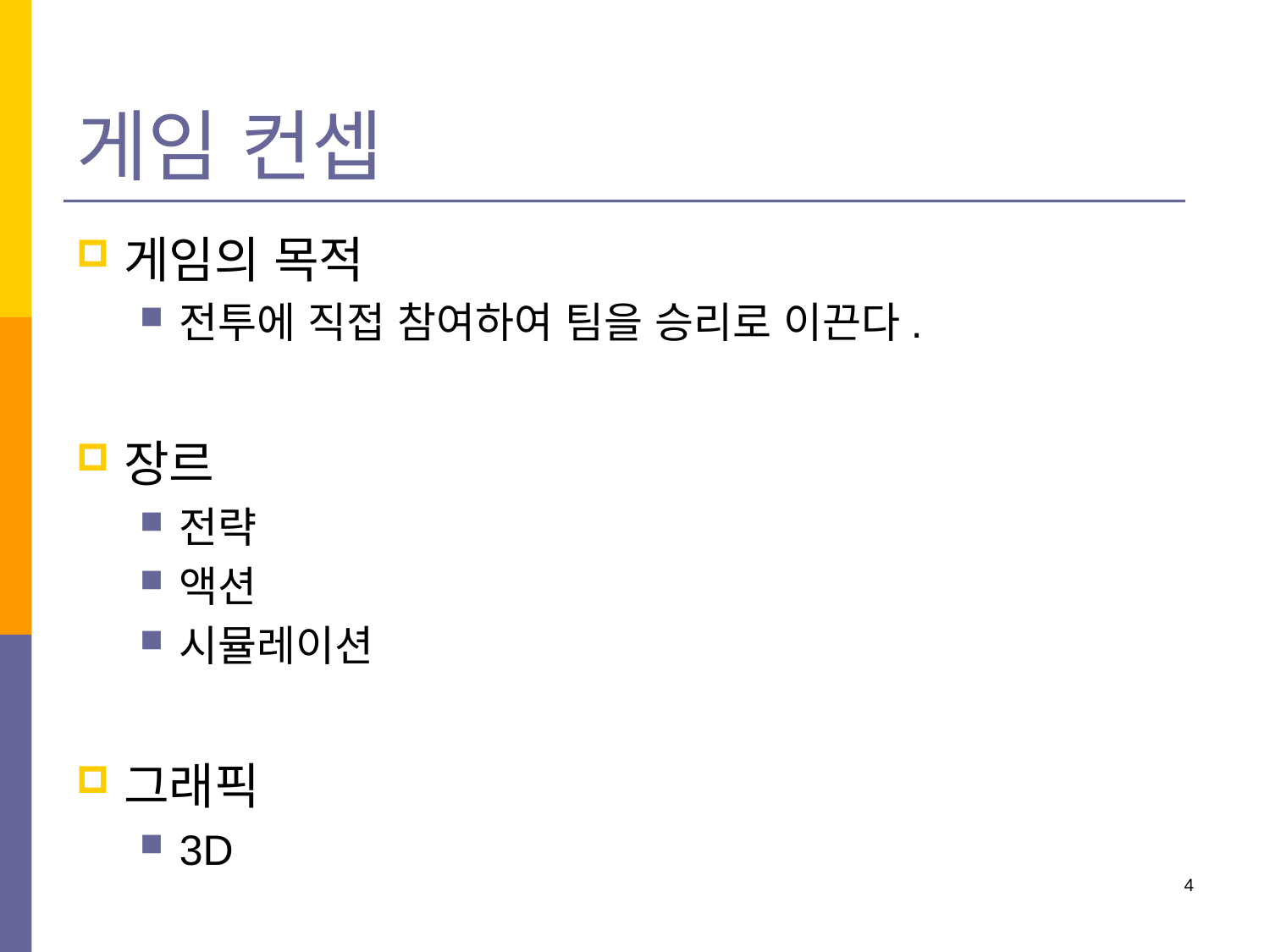

# 게임 컨셉
게임의 목적
전투에 직접 참여하여 팀을 승리로 이끈다.

장르
전략
액션
시뮬레이션

그래픽
3D
4